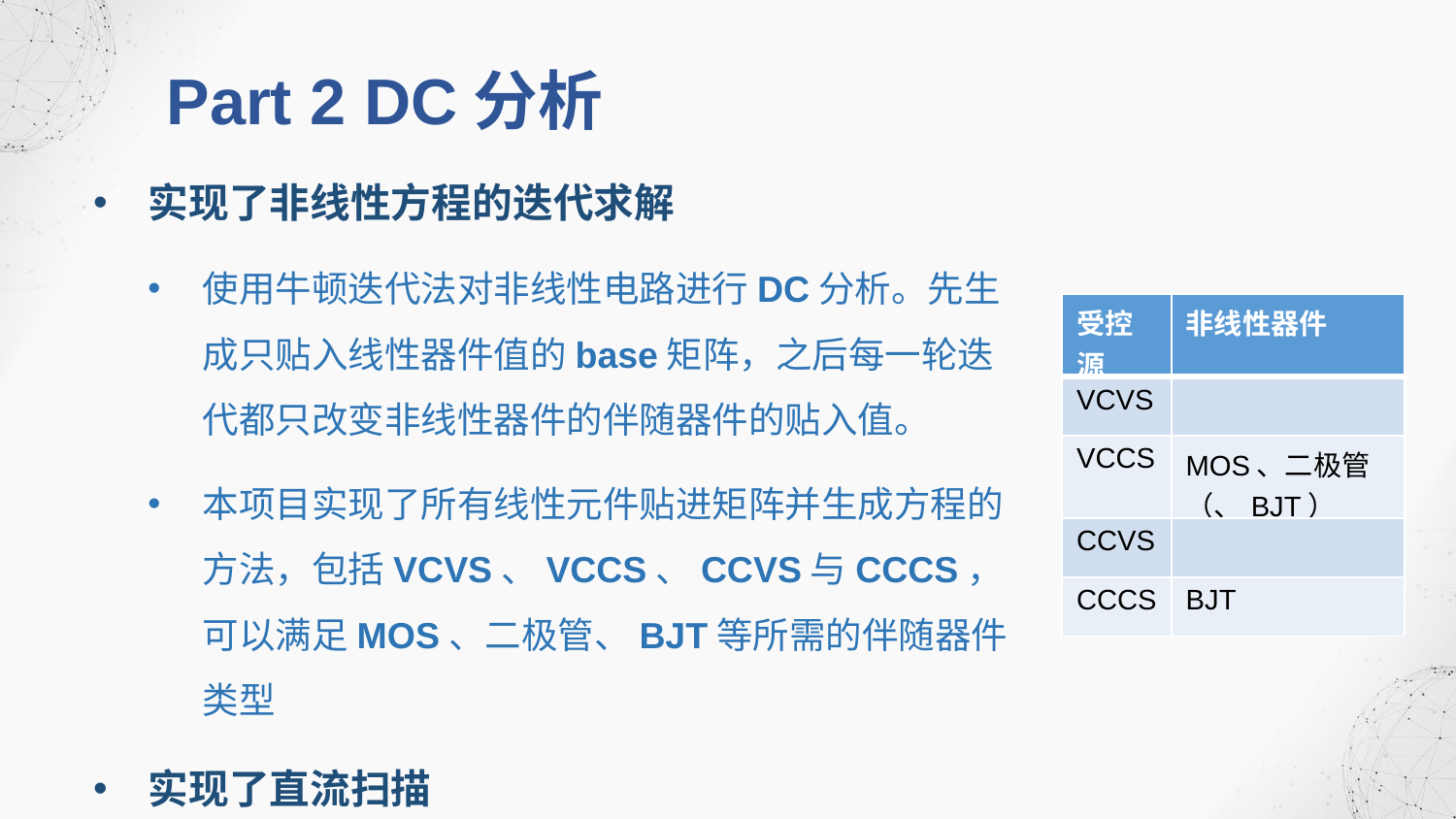

Part 2 DC分析
实现了非线性方程的迭代求解
使用牛顿迭代法对非线性电路进行DC分析。先生成只贴入线性器件值的base矩阵，之后每一轮迭代都只改变非线性器件的伴随器件的贴入值。
本项目实现了所有线性元件贴进矩阵并生成方程的方法，包括VCVS、VCCS、CCVS与CCCS，可以满足MOS、二极管、BJT等所需的伴随器件类型
实现了直流扫描
| 受控源 | 非线性器件 |
| --- | --- |
| VCVS |  |
| VCCS | MOS、二极管（、BJT） |
| CCVS |  |
| CCCS | BJT |